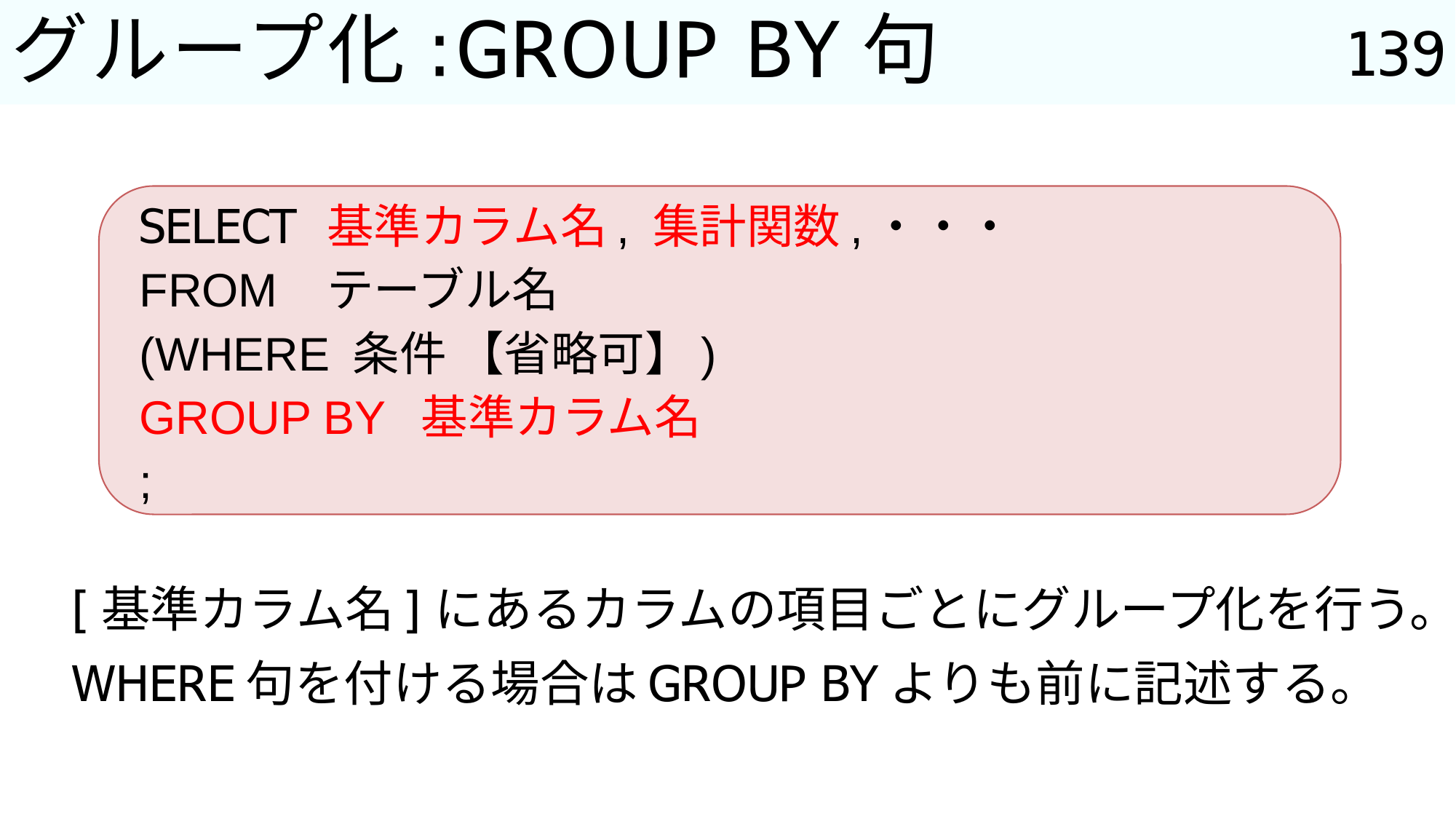

139
# グループ化:GROUP BY句

SELECT		基準カラム名, 集計関数,・・・
FROM		テーブル名
(WHERE 条件 【省略可】)
GROUP BY	基準カラム名
;

[基準カラム名]にあるカラムの項目ごとにグループ化を行う。
WHERE句を付ける場合はGROUP BYよりも前に記述する。